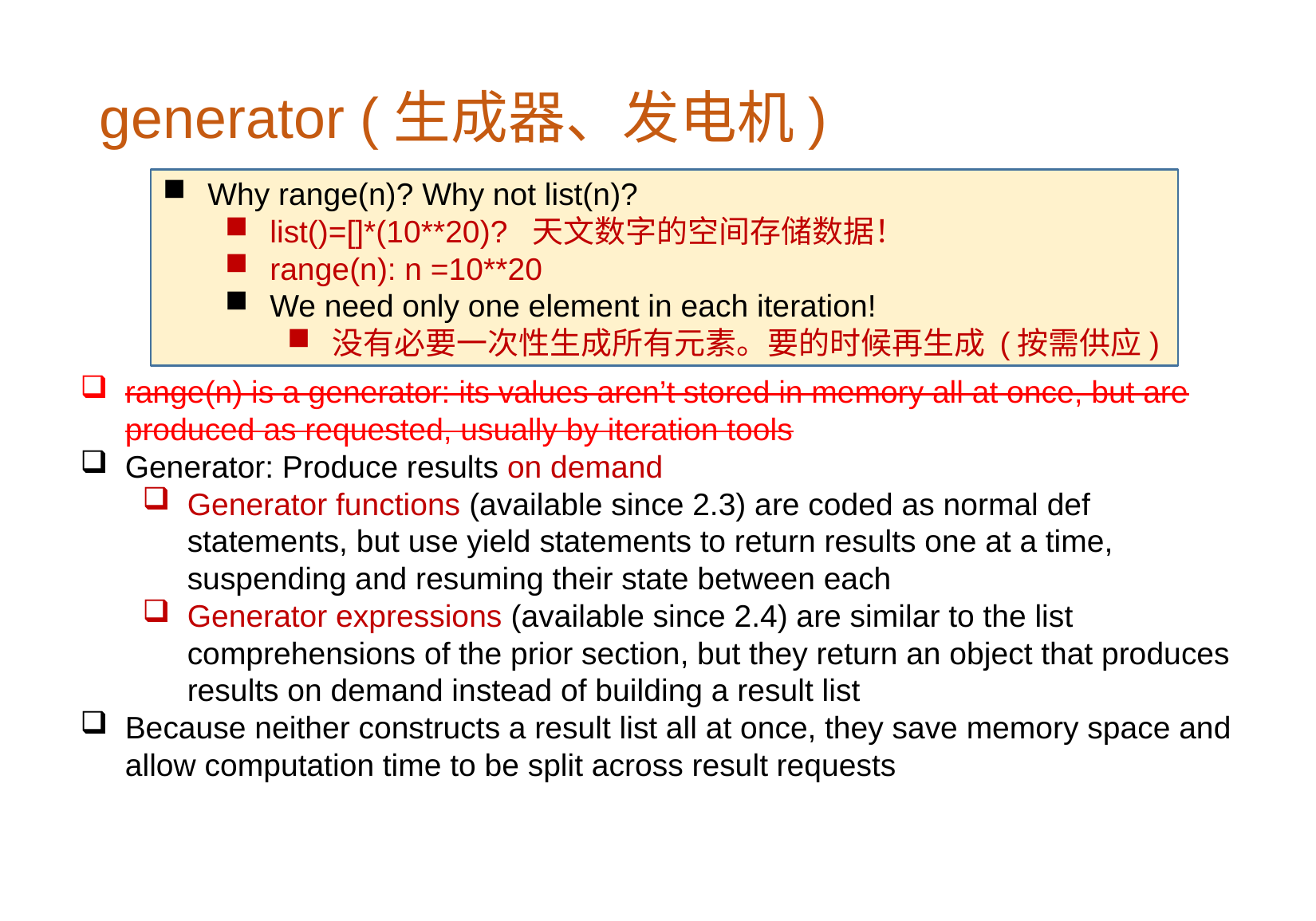

generator (生成器、发电机)
Why range(n)? Why not list(n)?
list()=[]*(10**20)?  天文数字的空间存储数据！
range(n): n =10**20
We need only one element in each iteration!
没有必要一次性生成所有元素。要的时候再生成 (按需供应)
range(n) is a generator: its values aren’t stored in memory all at once, but are produced as requested, usually by iteration tools
Generator: Produce results on demand
Generator functions (available since 2.3) are coded as normal def statements, but use yield statements to return results one at a time, suspending and resuming their state between each
Generator expressions (available since 2.4) are similar to the list comprehensions of the prior section, but they return an object that produces results on demand instead of building a result list
Because neither constructs a result list all at once, they save memory space and allow computation time to be split across result requests